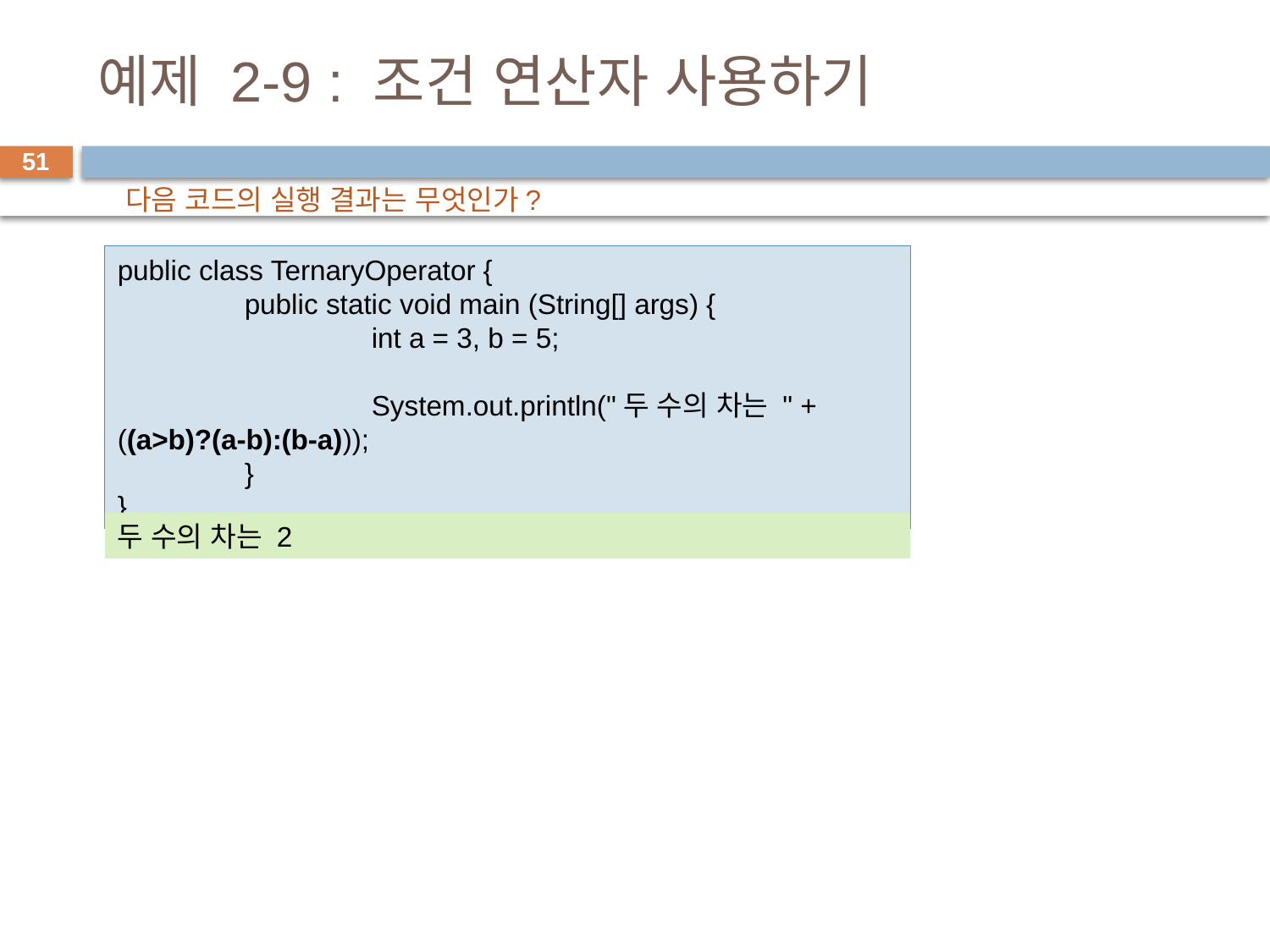

# 예제 2-9 : 조건 연산자 사용하기
51
다음 코드의 실행 결과는 무엇인가?
public class TernaryOperator {
	public static void main (String[] args) {
		int a = 3, b = 5;

		System.out.println("두 수의 차는 " + ((a>b)?(a-b):(b-a)));
	}
}
두 수의 차는 2